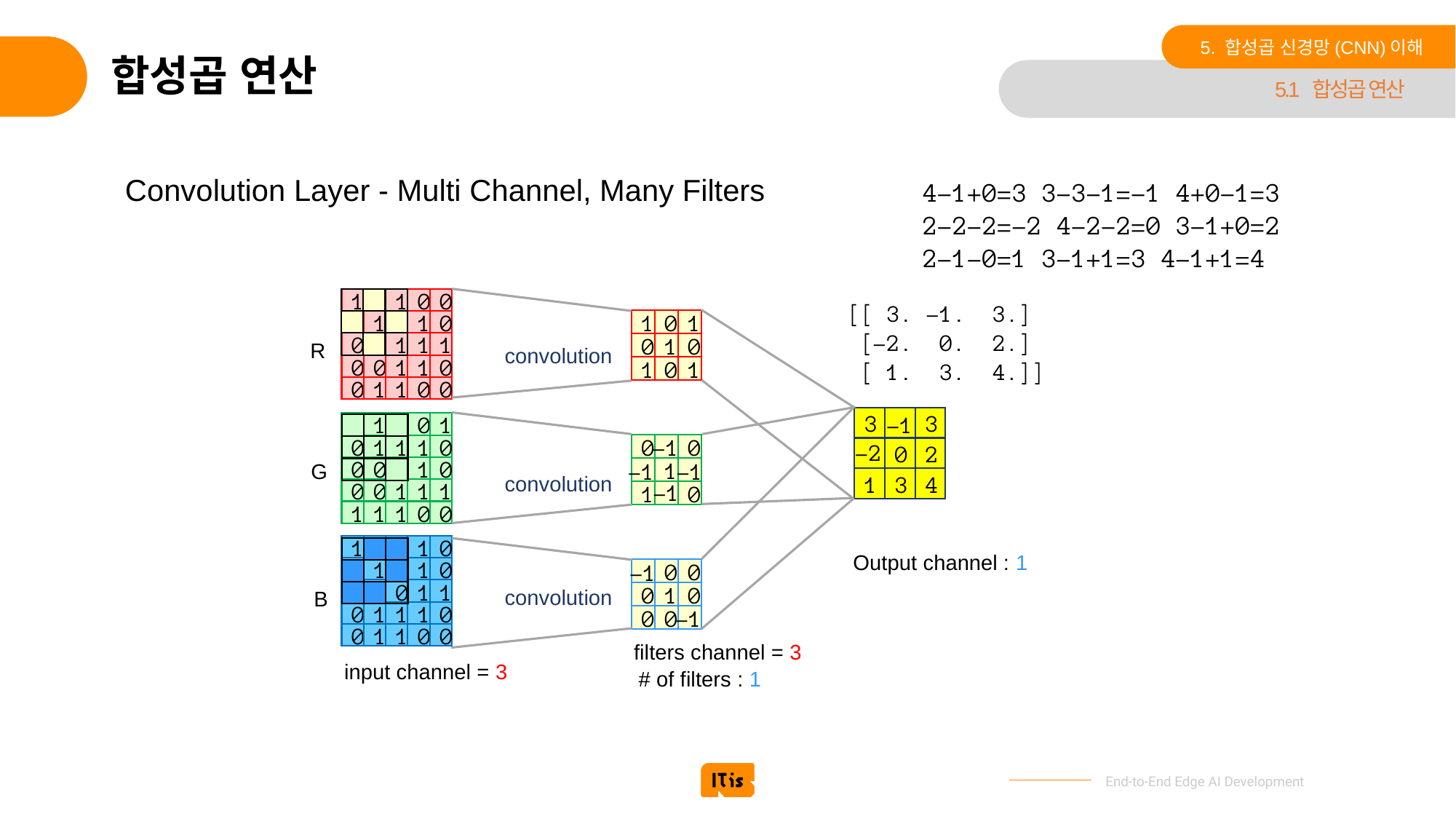

5. 합성곱 신경망(CNN)이해
# 합성곱 연산
5.1  합성곱 연산

Convolution Layer - Multi Channel, Many Filters
4-1+0=3 3-3-1=-1 4+0-1=3
2-2-2=-2 4-2-2=0 3-1+0=2
2-1-0=1 3-1+1=3 4-1+1=4
0
0
1
1
1
0
1
1
1
0
1
1
1
0
0
0
1
1
0
0
0
0
1
1
0

[[ 3. -1.  3.]
 [-2.  0.  2.]
 [ 1.  3.  4.]]
1
0
1
0
1
0
1
0
1
R
convolution
-1

3
3
1
1
1
0
0

-1
-2
0

0

1

0

1
0
1
1
0
1
2

0
-1
-1
G
0
0
1
1
0
convolution
3
4
1
-1
1
1
0
0
1
0
1
1
0
1
0
1
1
1
1

Output channel : 1
-1
1
1
0
1
1
0
0

0
1
0

0
0
convolution
1
1
0
0
0
B
-1
0
1
1
0
1
0
0
0
1
1
filters channel = 3
input channel = 3
# of filters : 1